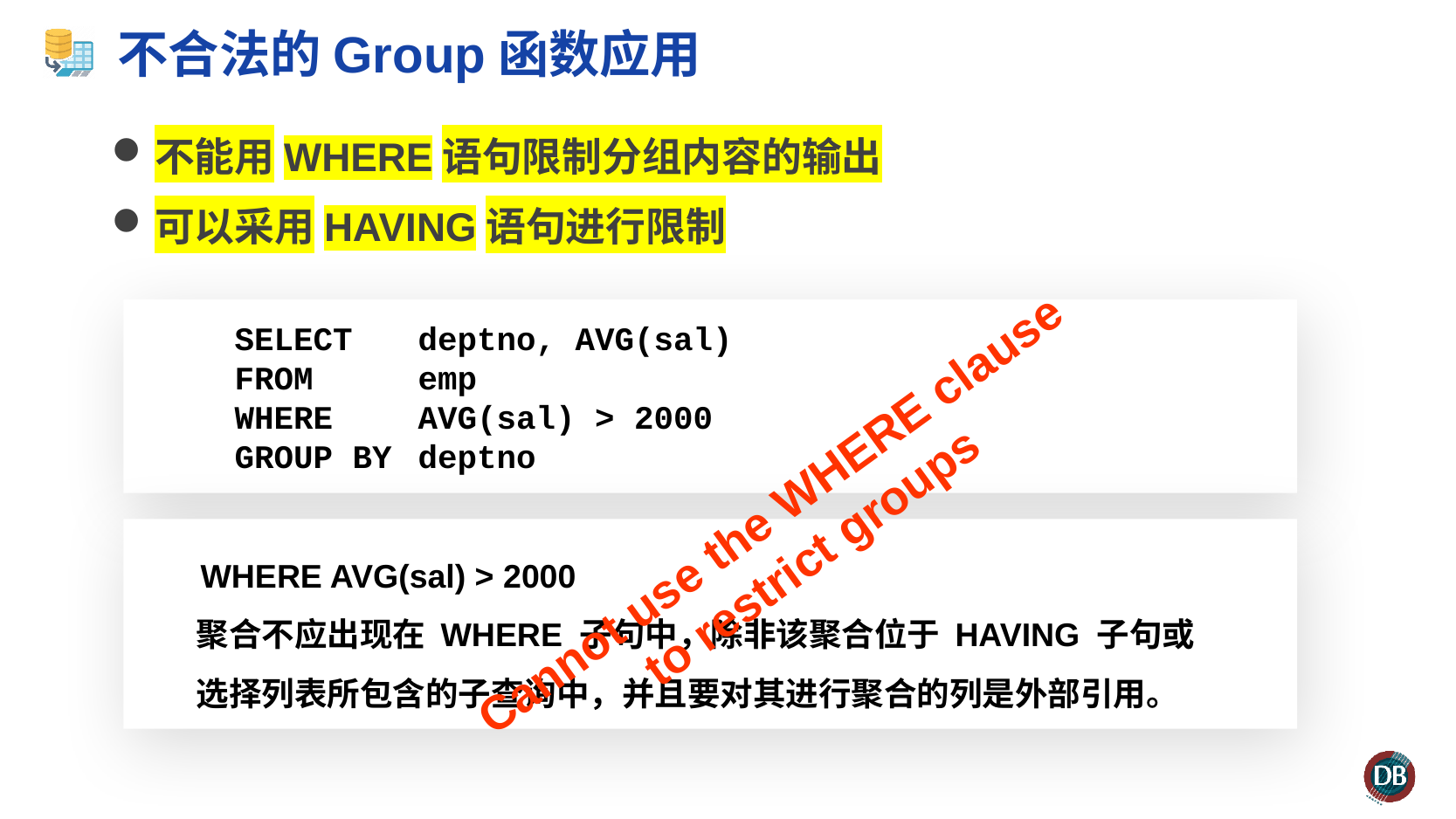

# 不合法的Group函数应用
不能用WHERE语句限制分组内容的输出
可以采用HAVING语句进行限制
     SELECT	 deptno, AVG(sal)
     FROM	 emp
     WHERE	 AVG(sal) > 2000
     GROUP BY	 deptno
Cannot use the WHERE clause
            to restrict groups
       WHERE AVG(sal) > 2000
       聚合不应出现在 WHERE 子句中，除非该聚合位于 HAVING 子句或
       选择列表所包含的子查询中，并且要对其进行聚合的列是外部引用。